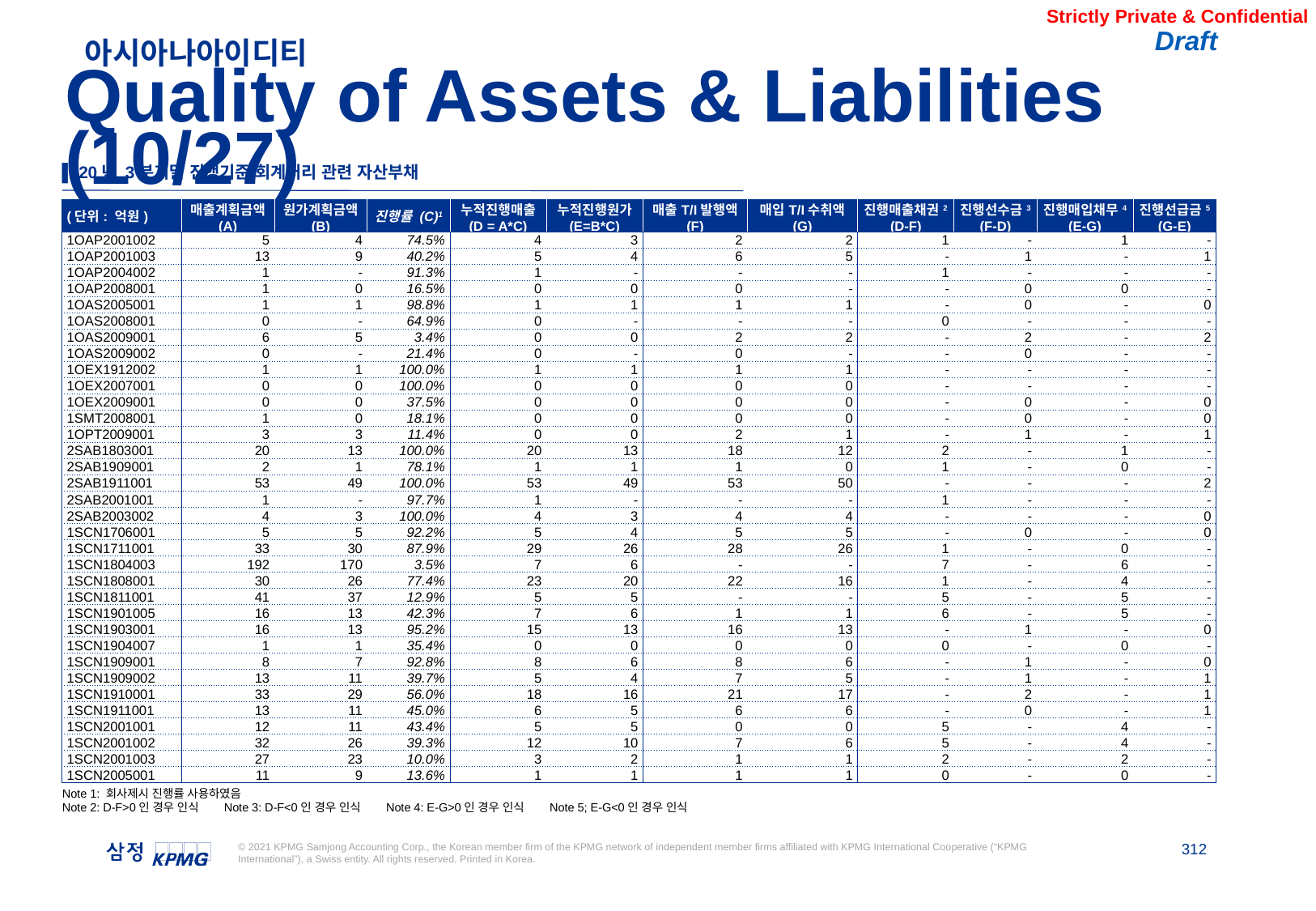

아시아나아이디티
Quality of Assets & Liabilities (10/27)
▌’20년 3분기말 진행기준 회계처리 관련 자산부채

| (단위: 억원) | 매출계획금액 (A) | 원가계획금액 (B) | 진행률 (C)1 | 누적진행매출 (D = A\*C) | 누적진행원가 (E=B\*C) | 매출T/I발행액 (F) | 매입T/I수취액 (G) | 진행매출채권2 (D-F) | 진행선수금3 (F-D) | 진행매입채무4 (E-G) | 진행선급금5 (G-E) |
| --- | --- | --- | --- | --- | --- | --- | --- | --- | --- | --- | --- |
| 1OAP2001002 | 5 | 4 | 74.5% | 4 | 3 | 2 | 2 | 1 | - | 1 | - |
| 1OAP2001003 | 13 | 9 | 40.2% | 5 | 4 | 6 | 5 | - | 1 | - | 1 |
| 1OAP2004002 | 1 | - | 91.3% | 1 | - | - | - | 1 | - | - | - |
| 1OAP2008001 | 1 | 0 | 16.5% | 0 | 0 | 0 | - | - | 0 | 0 | - |
| 1OAS2005001 | 1 | 1 | 98.8% | 1 | 1 | 1 | 1 | - | 0 | - | 0 |
| 1OAS2008001 | 0 | - | 64.9% | 0 | - | - | - | 0 | - | - | - |
| 1OAS2009001 | 6 | 5 | 3.4% | 0 | 0 | 2 | 2 | - | 2 | - | 2 |
| 1OAS2009002 | 0 | - | 21.4% | 0 | - | 0 | - | - | 0 | - | - |
| 1OEX1912002 | 1 | 1 | 100.0% | 1 | 1 | 1 | 1 | - | - | - | - |
| 1OEX2007001 | 0 | 0 | 100.0% | 0 | 0 | 0 | 0 | - | - | - | - |
| 1OEX2009001 | 0 | 0 | 37.5% | 0 | 0 | 0 | 0 | - | 0 | - | 0 |
| 1SMT2008001 | 1 | 0 | 18.1% | 0 | 0 | 0 | 0 | - | 0 | - | 0 |
| 1OPT2009001 | 3 | 3 | 11.4% | 0 | 0 | 2 | 1 | - | 1 | - | 1 |
| 2SAB1803001 | 20 | 13 | 100.0% | 20 | 13 | 18 | 12 | 2 | - | 1 | - |
| 2SAB1909001 | 2 | 1 | 78.1% | 1 | 1 | 1 | 0 | 1 | - | 0 | - |
| 2SAB1911001 | 53 | 49 | 100.0% | 53 | 49 | 53 | 50 | - | - | - | 2 |
| 2SAB2001001 | 1 | - | 97.7% | 1 | - | - | - | 1 | - | - | - |
| 2SAB2003002 | 4 | 3 | 100.0% | 4 | 3 | 4 | 4 | - | - | - | 0 |
| 1SCN1706001 | 5 | 5 | 92.2% | 5 | 4 | 5 | 5 | - | 0 | - | 0 |
| 1SCN1711001 | 33 | 30 | 87.9% | 29 | 26 | 28 | 26 | 1 | - | 0 | - |
| 1SCN1804003 | 192 | 170 | 3.5% | 7 | 6 | - | - | 7 | - | 6 | - |
| 1SCN1808001 | 30 | 26 | 77.4% | 23 | 20 | 22 | 16 | 1 | - | 4 | - |
| 1SCN1811001 | 41 | 37 | 12.9% | 5 | 5 | - | - | 5 | - | 5 | - |
| 1SCN1901005 | 16 | 13 | 42.3% | 7 | 6 | 1 | 1 | 6 | - | 5 | - |
| 1SCN1903001 | 16 | 13 | 95.2% | 15 | 13 | 16 | 13 | - | 1 | - | 0 |
| 1SCN1904007 | 1 | 1 | 35.4% | 0 | 0 | 0 | 0 | 0 | - | 0 | - |
| 1SCN1909001 | 8 | 7 | 92.8% | 8 | 6 | 8 | 6 | - | 1 | - | 0 |
| 1SCN1909002 | 13 | 11 | 39.7% | 5 | 4 | 7 | 5 | - | 1 | - | 1 |
| 1SCN1910001 | 33 | 29 | 56.0% | 18 | 16 | 21 | 17 | - | 2 | - | 1 |
| 1SCN1911001 | 13 | 11 | 45.0% | 6 | 5 | 6 | 6 | - | 0 | - | 1 |
| 1SCN2001001 | 12 | 11 | 43.4% | 5 | 5 | 0 | 0 | 5 | - | 4 | - |
| 1SCN2001002 | 32 | 26 | 39.3% | 12 | 10 | 7 | 6 | 5 | - | 4 | - |
| 1SCN2001003 | 27 | 23 | 10.0% | 3 | 2 | 1 | 1 | 2 | - | 2 | - |
| 1SCN2005001 | 11 | 9 | 13.6% | 1 | 1 | 1 | 1 | 0 | - | 0 | - |
Note 1: 회사제시 진행률 사용하였음
Note 2: D-F>0인 경우 인식       Note 3: D-F<0인 경우 인식       Note 4: E-G>0인 경우 인식       Note 5; E-G<0인 경우 인식